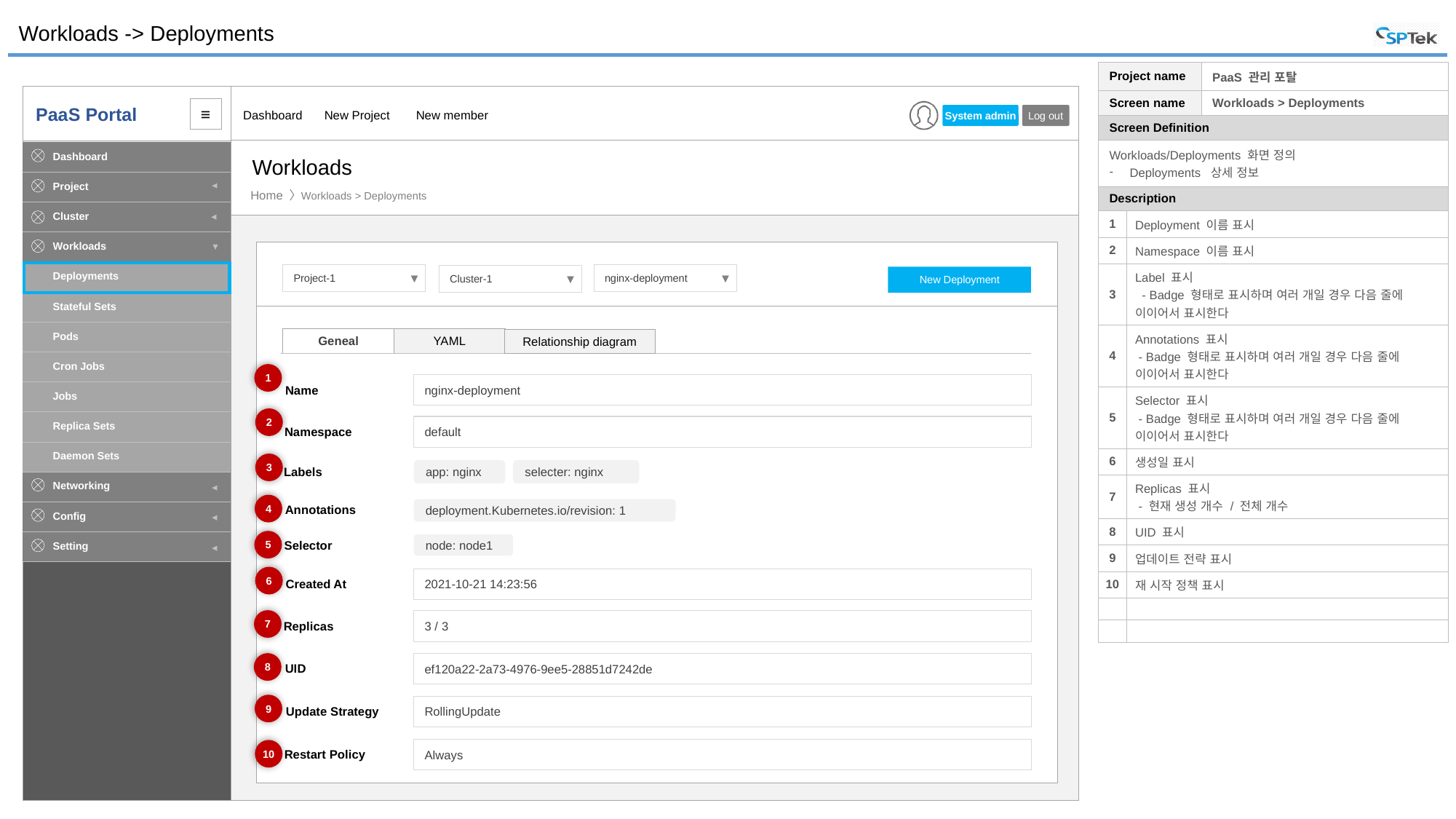

# Workloads -> Deployments
| Project name |  | PaaS 관리 포탈 |
| --- | --- | --- |
| Screen name |  | Workloads > Deployments |
| Screen Definition |  |  |
| Workloads/Deployments 화면 정의 Deployments 상세 정보 |  |  |
| Description |  |  |
| 1 | Deployment 이름 표시 |  |
| 2 | Namespace 이름 표시 |  |
| 3 | Label 표시 - Badge 형태로 표시하며 여러 개일 경우 다음 줄에 이이어서 표시한다 |  |
| 4 | Annotations 표시 - Badge 형태로 표시하며 여러 개일 경우 다음 줄에 이이어서 표시한다 |  |
| 5 | Selector 표시 - Badge 형태로 표시하며 여러 개일 경우 다음 줄에 이이어서 표시한다 |  |
| 6 | 생성일 표시 |  |
| 7 | Replicas 표시 - 현재 생성 개수 / 전체 개수 |  |
| 8 | UID 표시 |  |
| 9 | 업데이트 전략 표시 |  |
| 10 | 재 시작 정책 표시 |  |
|  |  |  |
|  |  |  |
Workloads
Workloads > Deployments

Project-1
▼
nginx-deployment
▼
Cluster-1
▼
New Deployment

Geneal
YAML
Relationship diagram
1
nginx-deployment
Name
2
default
Namespace
3
Labels
app: nginx
selecter: nginx
4
Annotations
deployment.Kubernetes.io/revision: 1
5
Selector
node: node1
6
2021-10-21 14:23:56
Created At
7
3 / 3
Replicas
8
ef120a22-2a73-4976-9ee5-28851d7242de
UID
9
RollingUpdate
Update Strategy
Always
Restart Policy
10